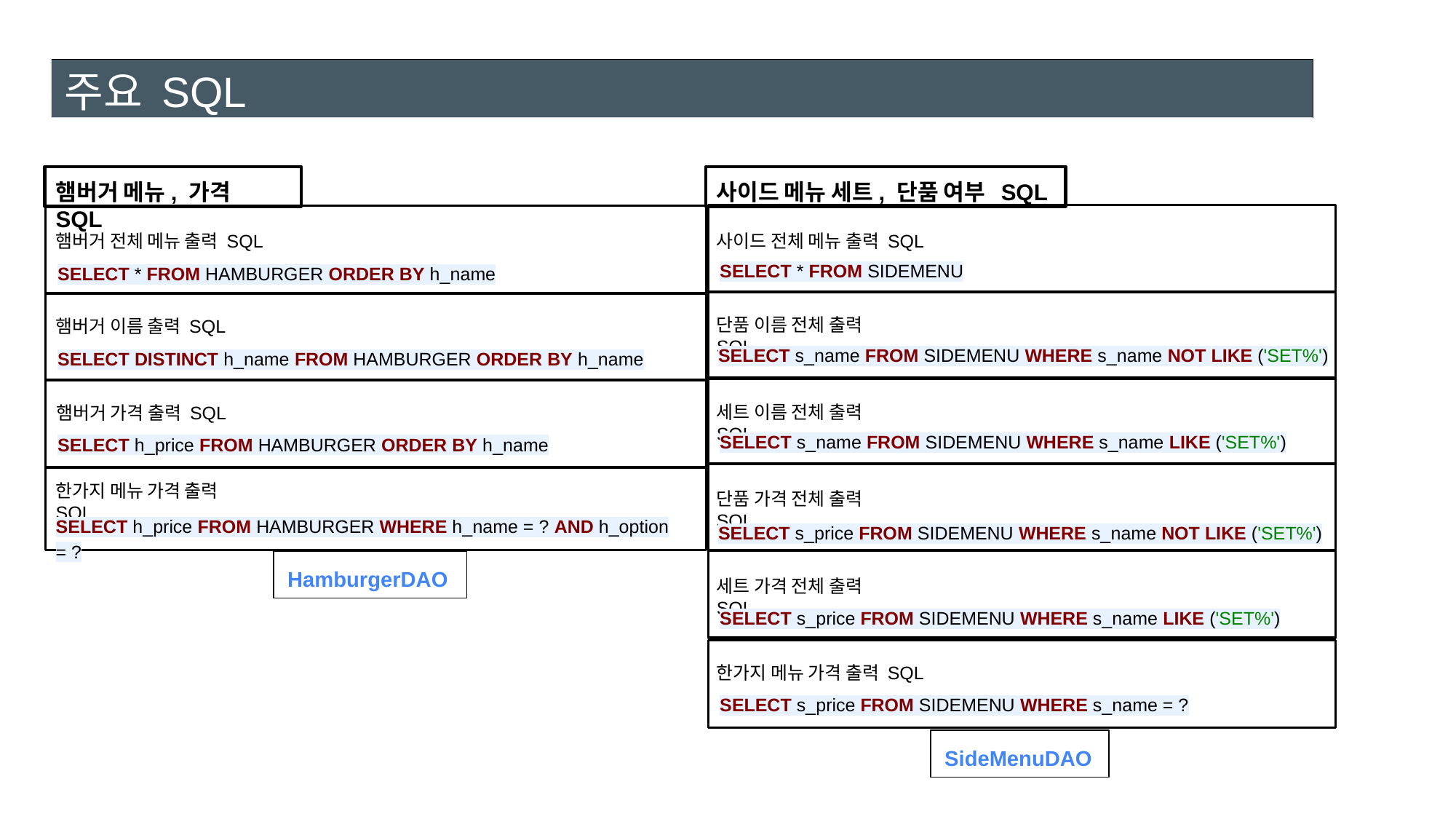

# 주요 SQL
햄버거 메뉴, 가격  SQL
사이드 메뉴 세트, 단품 여부  SQL

햄버거 전체 메뉴 출력 SQL
사이드 전체 메뉴 출력 SQL
SELECT * FROM SIDEMENU

SELECT * FROM HAMBURGER ORDER BY h_name

단품 이름 전체 출력 SQL
햄버거 이름 출력 SQL
SELECT s_name FROM SIDEMENU WHERE s_name NOT LIKE ('SET%')

SELECT DISTINCT h_name FROM HAMBURGER ORDER BY h_name

세트 이름 전체 출력 SQL
햄버거 가격 출력 SQL
SELECT s_name FROM SIDEMENU WHERE s_name LIKE ('SET%')

SELECT h_price FROM HAMBURGER ORDER BY h_name

한가지 메뉴 가격 출력 SQL
단품 가격 전체 출력 SQL
SELECT h_price FROM HAMBURGER WHERE h_name = ? AND h_option = ?

SELECT s_price FROM SIDEMENU WHERE s_name NOT LIKE ('SET%')

HamburgerDAO

세트 가격 전체 출력 SQL
SELECT s_price FROM SIDEMENU WHERE s_name LIKE ('SET%')

한가지 메뉴 가격 출력 SQL
SELECT s_price FROM SIDEMENU WHERE s_name = ?

SideMenuDAO